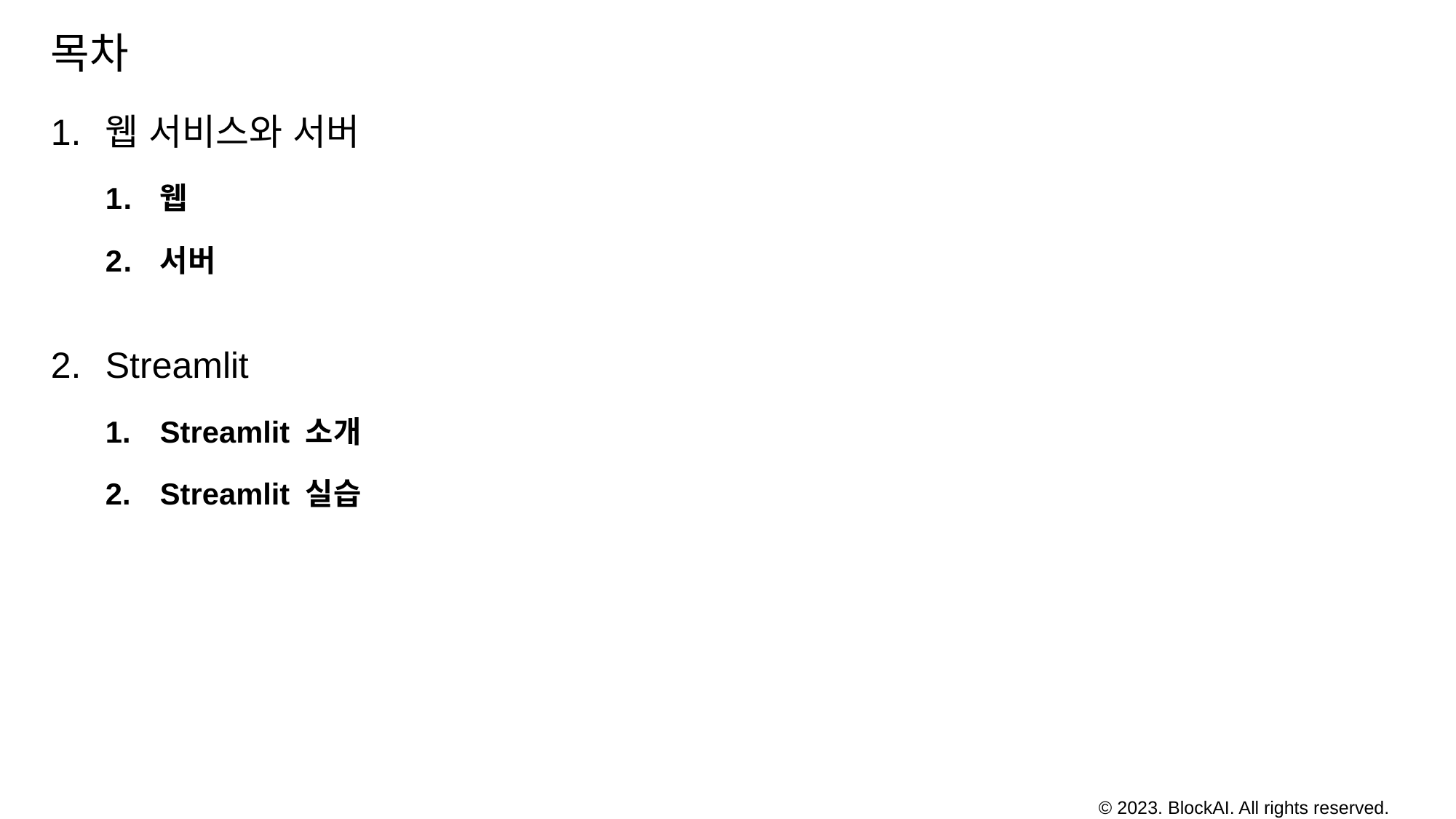

# 목차
웹 서비스와 서버
웹
서버

Streamlit
Streamlit 소개
Streamlit 실습